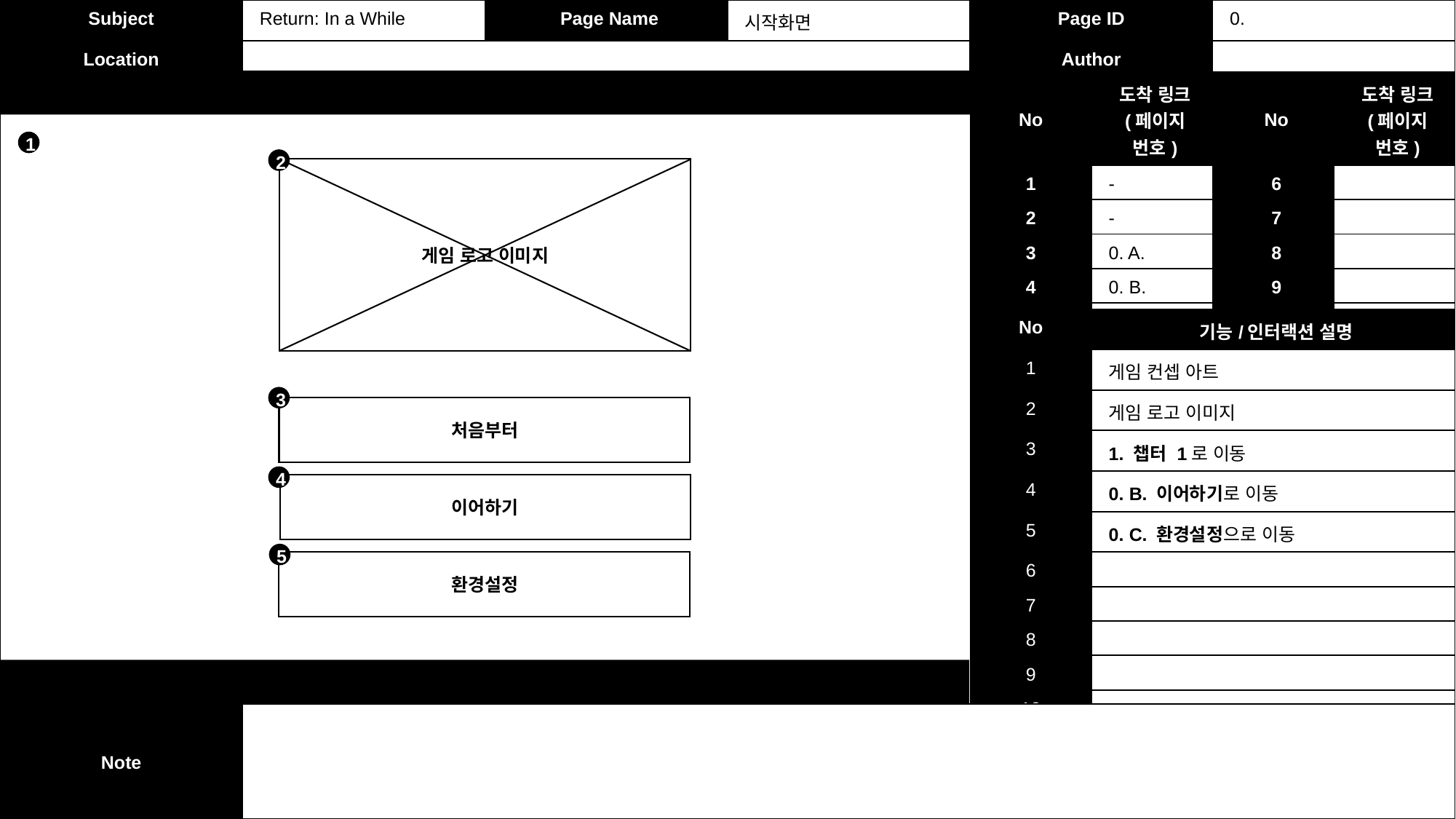

| Subject | Return: In a While | Page Name | 시작화면 | Page ID | 0. |
| --- | --- | --- | --- | --- | --- |
| Location |  |  |  | Author |  |

| No | 도착 링크 (페이지 번호) | No | 도착 링크 (페이지 번호) |
| --- | --- | --- | --- |
| 1 | - | 6 |  |
| 2 | - | 7 |  |
| 3 | 0. A. | 8 |  |
| 4 | 0. B. | 9 |  |
| 5 | 0. C. | 10 |  |
1
2

게임 로고 이미지
| No | 기능/인터랙션 설명 |
| --- | --- |
| 1 | 게임 컨셉 아트 |
| 2 | 게임 로고 이미지 |
| 3 | 1. 챕터 1로 이동 |
| 4 | 0. B. 이어하기로 이동 |
| 5 | 0. C. 환경설정으로 이동 |
| 6 |  |
| 7 |  |
| 8 |  |
| 9 |  |
| 10 |  |
3

처음부터
4

이어하기
5

환경설정

| Note |  |
| --- | --- |